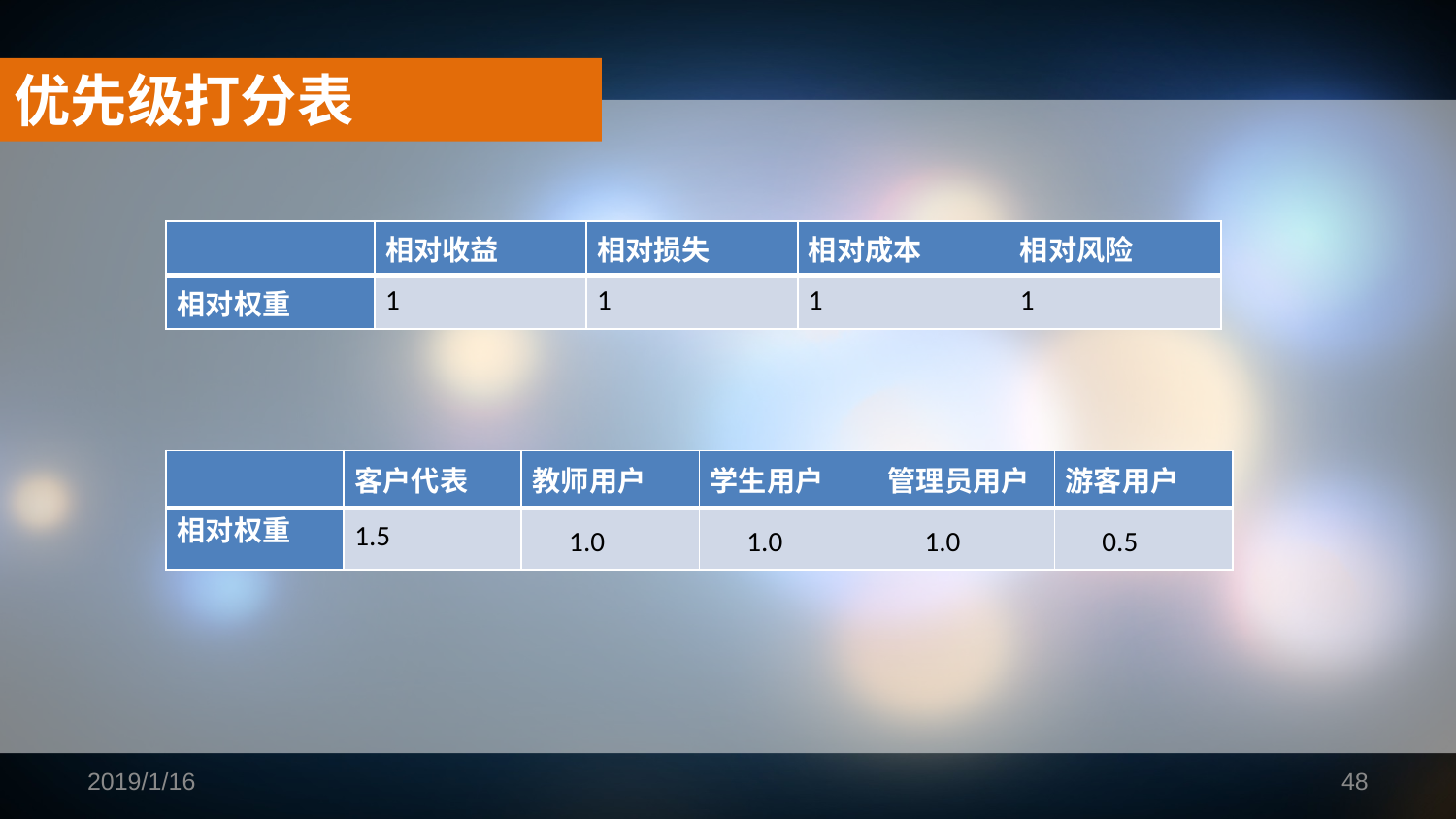

优先级打分表

|  | 相对收益 | 相对损失 | 相对成本 | 相对风险 |
| --- | --- | --- | --- | --- |
| 相对权重 | 1 | 1 | 1 | 1 |
|  | 客户代表 | 教师用户 | 学生用户 | 管理员用户 | 游客用户 |
| --- | --- | --- | --- | --- | --- |
| 相对权重 | 1.5 | 1.0 | 1.0 | 1.0 | 0.5 |
2019/1/16
48